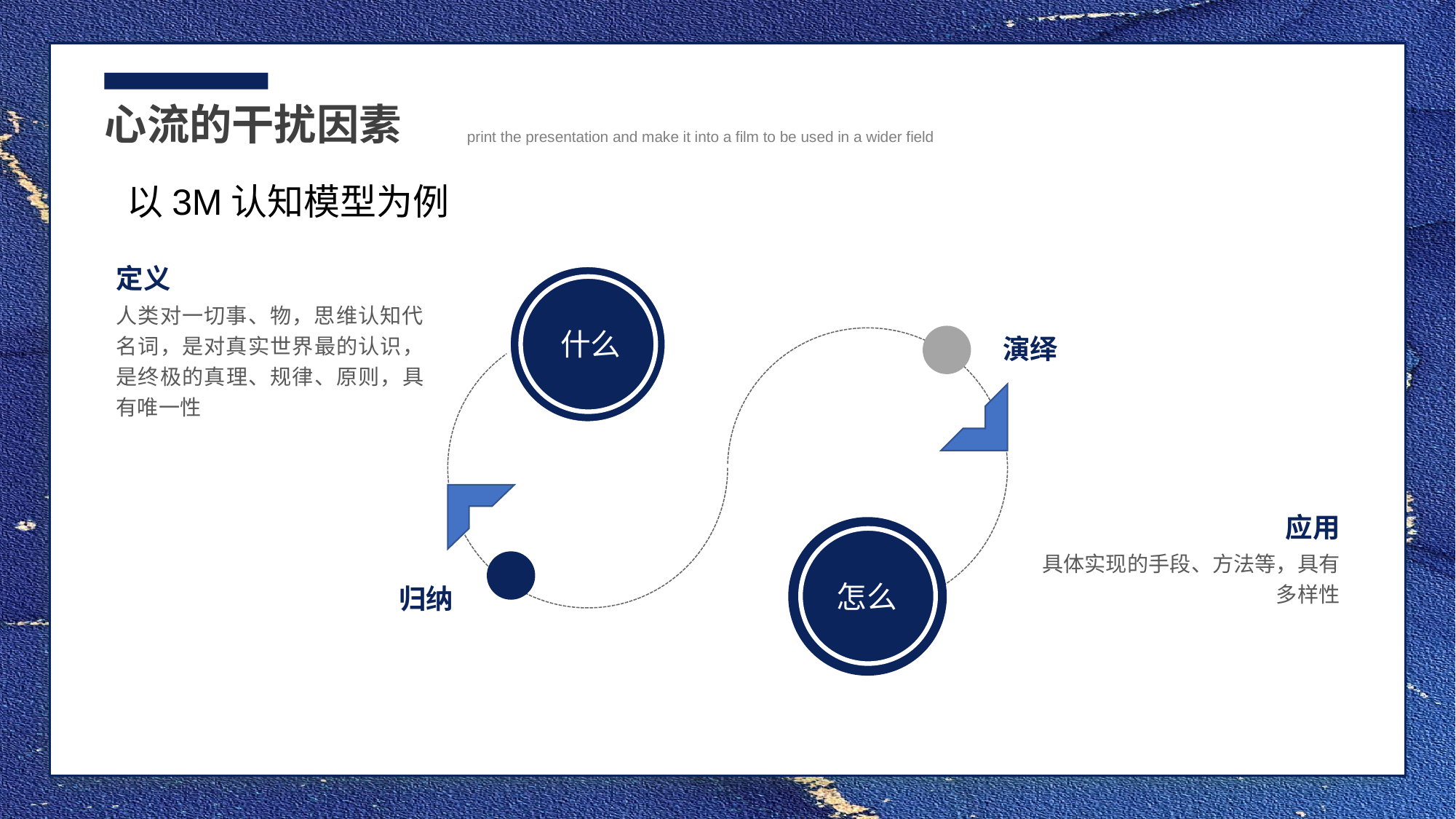

具体实现的手段、方法等，具有多样性

心流的干扰因素
print the presentation and make it into a film to be used in a wider field
以3M认知模型为例
定义
人类对一切事、物，思维认知代名词，是对真实世界最的认识，是终极的真理、规律、原则，具有唯一性

演绎
什么

应用
具体实现的手段、方法等，具有多样性

归纳
怎么